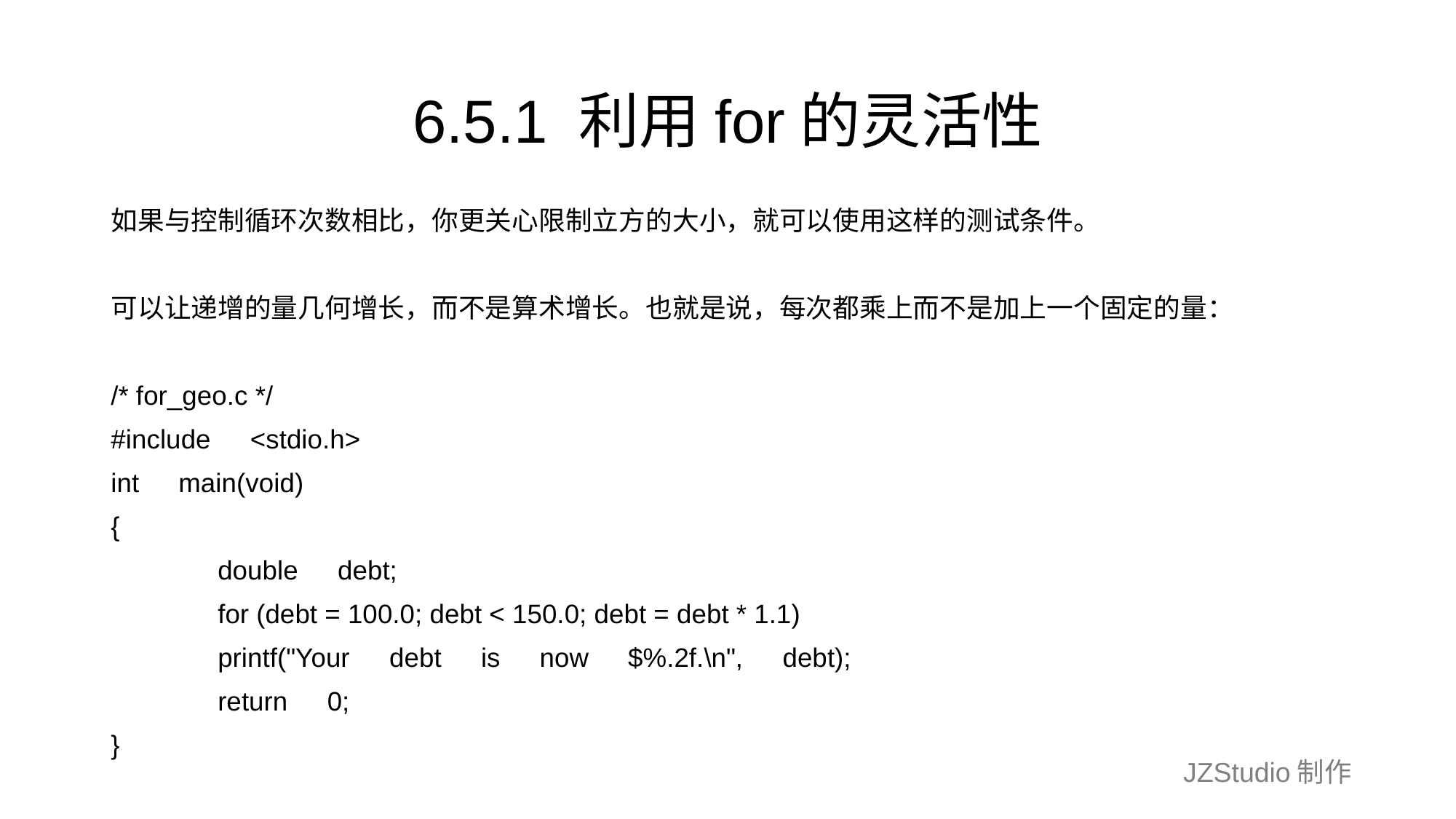

# 6.5.1 利用for的灵活性
如果与控制循环次数相比，你更关心限制立方的大小，就可以使用这样的测试条件。

可以让递增的量几何增长，而不是算术增长。也就是说，每次都乘上而不是加上一个固定的量：

/* for_geo.c */
#include　<stdio.h>
int　main(void)
{
	double　debt;
	for (debt = 100.0; debt < 150.0; debt = debt * 1.1)
		printf("Your　debt　is　now　$%.2f.\n",　debt);
	return　0;
}